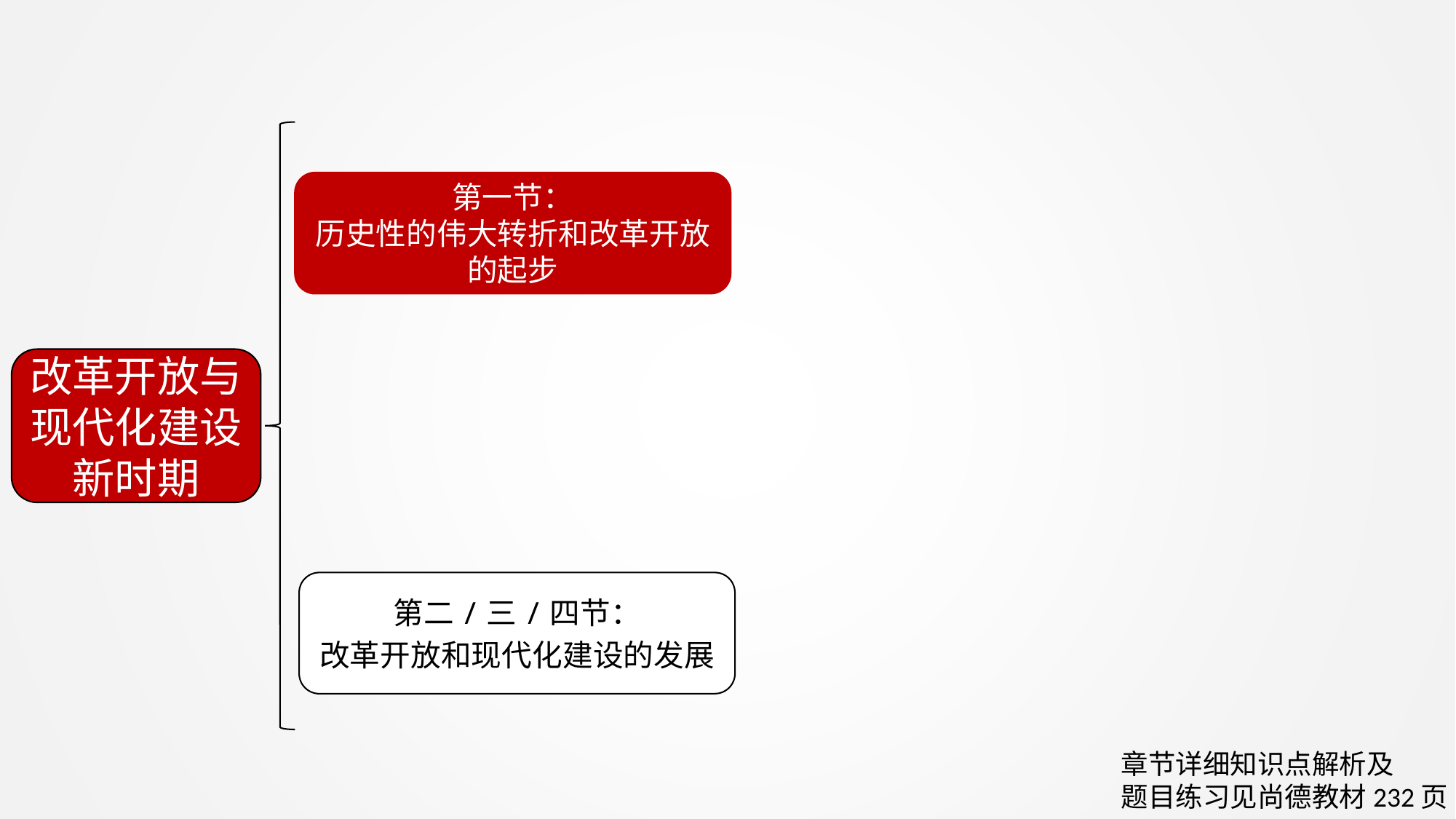

第一节：
历史性的伟大转折和改革开放的起步
改革开放与现代化建设新时期
第二/三/四节：
改革开放和现代化建设的发展
章节详细知识点解析及
题目练习见尚德教材232页